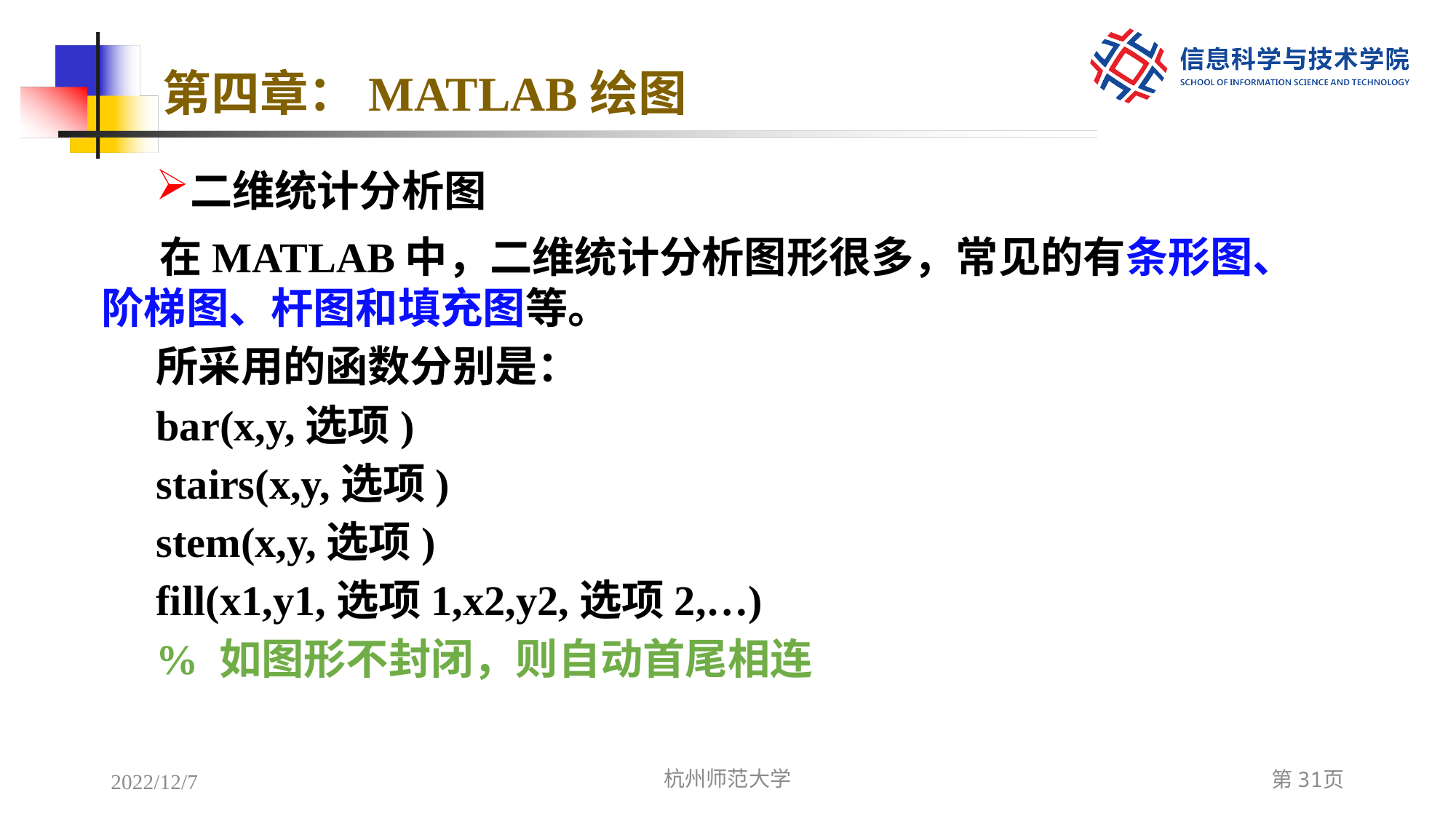

# 第四章：MATLAB绘图
二维统计分析图
     在MATLAB中，二维统计分析图形很多，常见的有条形图、阶梯图、杆图和填充图等。
所采用的函数分别是：
bar(x,y,选项)
stairs(x,y,选项)
stem(x,y,选项)
fill(x1,y1,选项1,x2,y2,选项2,…)
% 如图形不封闭，则自动首尾相连

2022/12/7
杭州师范大学
第31页